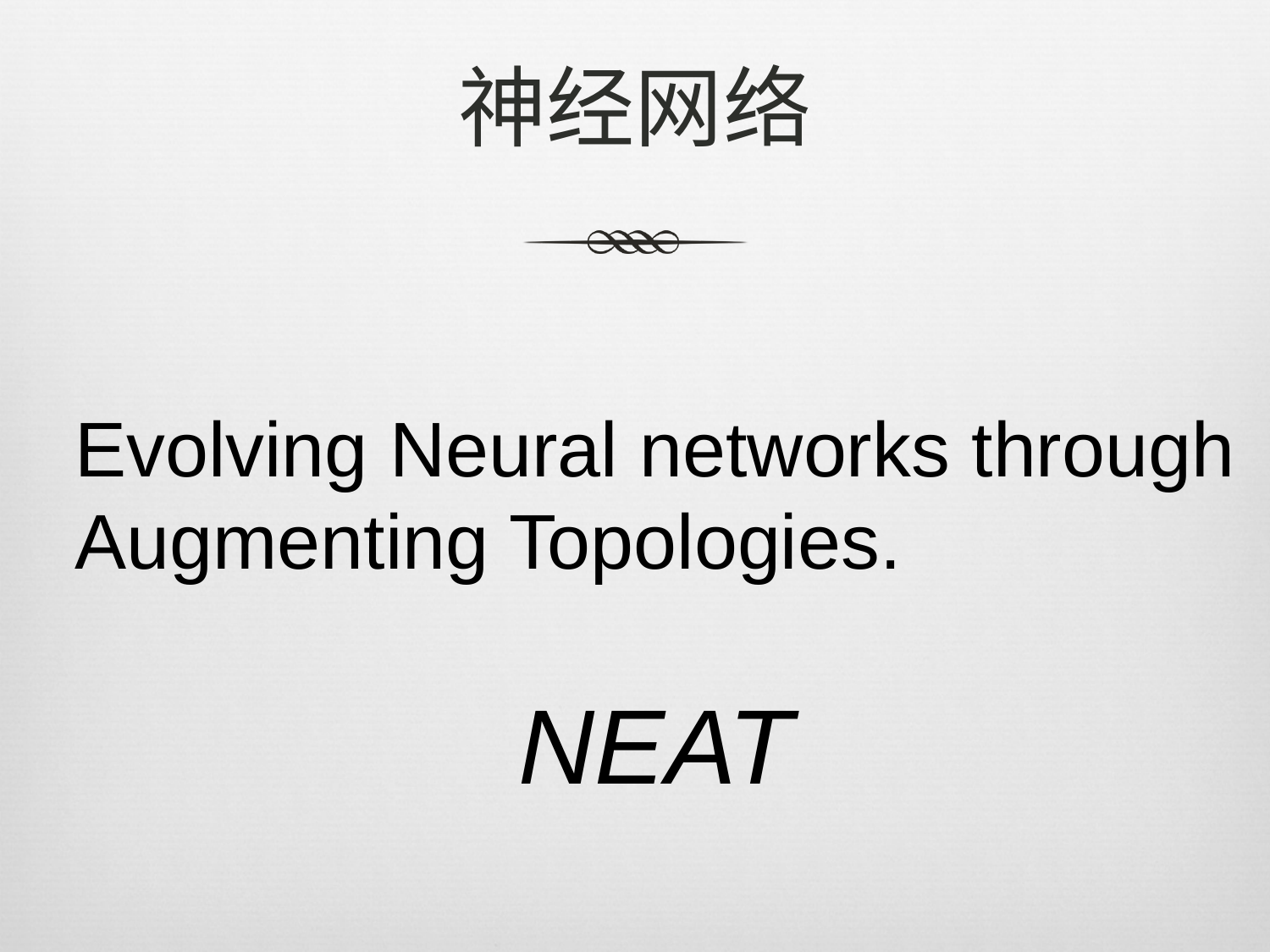

# 神经网络
Evolving Neural networks through Augmenting Topologies.

NEAT